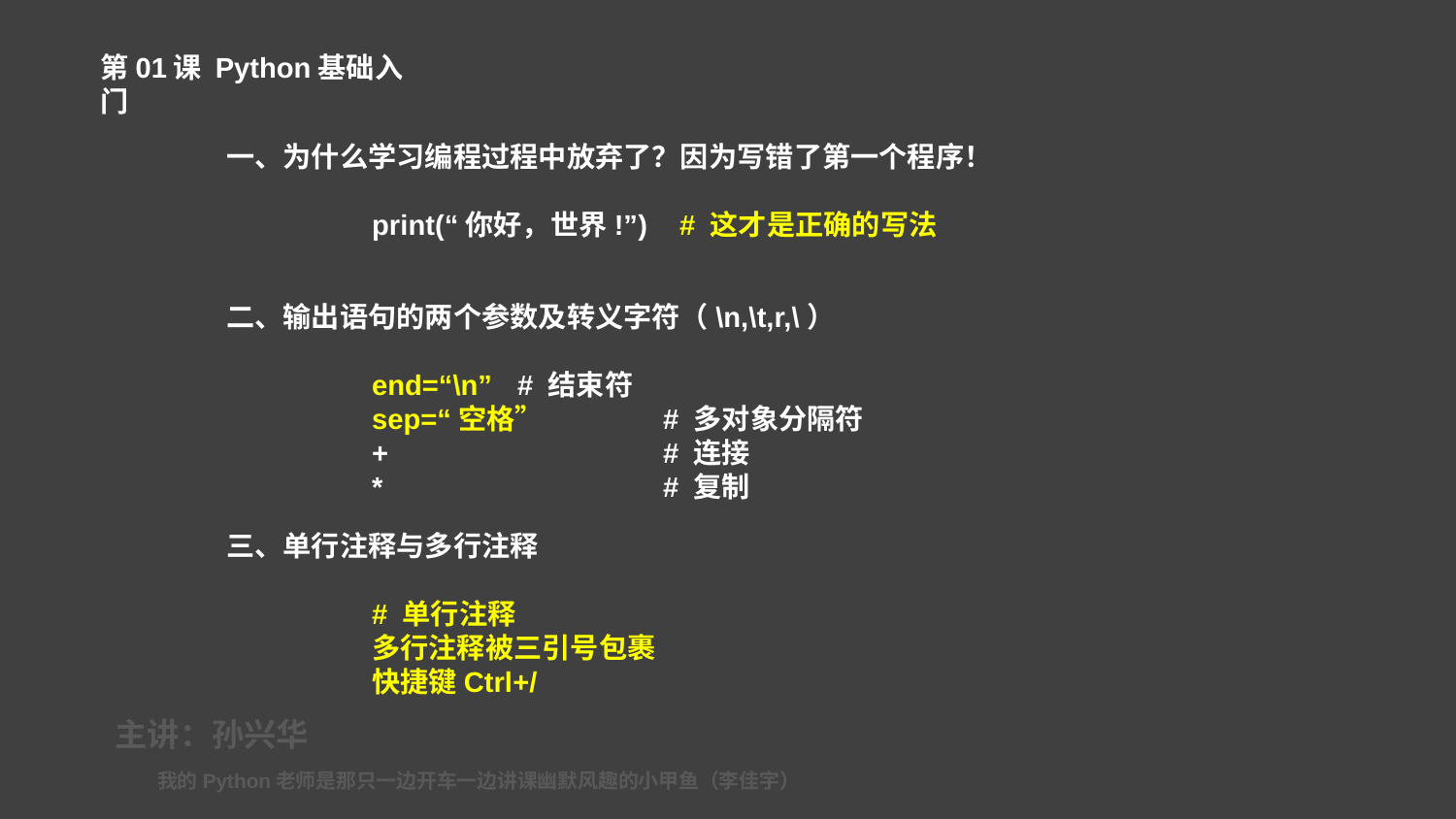

第01课 Python基础入门
一、为什么学习编程过程中放弃了？因为写错了第一个程序！

	print(“你好，世界!”)    # 这才是正确的写法
二、输出语句的两个参数及转义字符（\n,\t,r,\）

	end=“\n”	# 结束符
	sep=“空格”	# 多对象分隔符
	+		# 连接
	*		# 复制
三、单行注释与多行注释

	# 单行注释
	多行注释被三引号包裹
	快捷键Ctrl+/